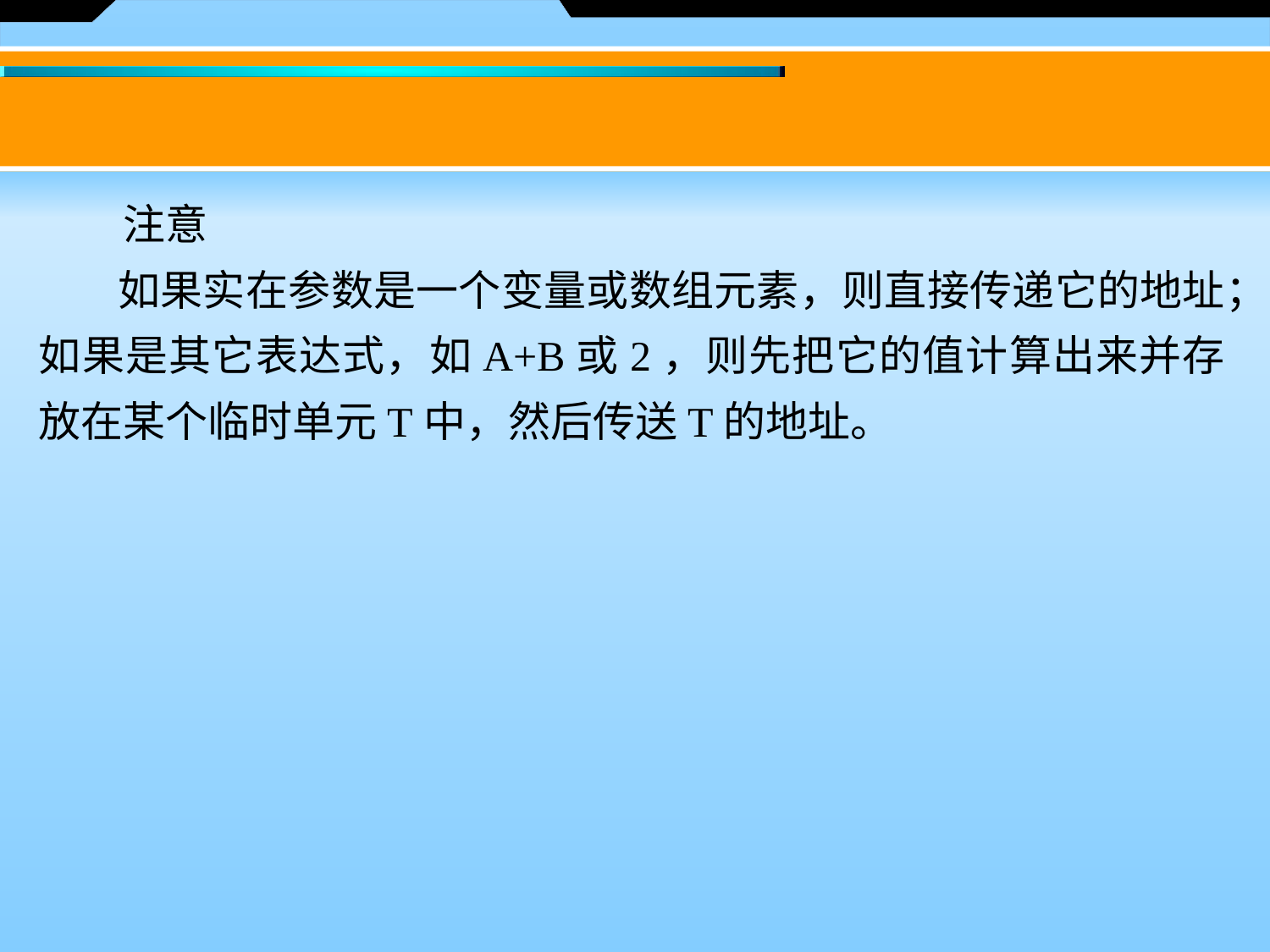

注意
       如果实在参数是一个变量或数组元素，则直接传递它的地址；如果是其它表达式，如A+B或2，则先把它的值计算出来并存放在某个临时单元T中，然后传送T的地址。